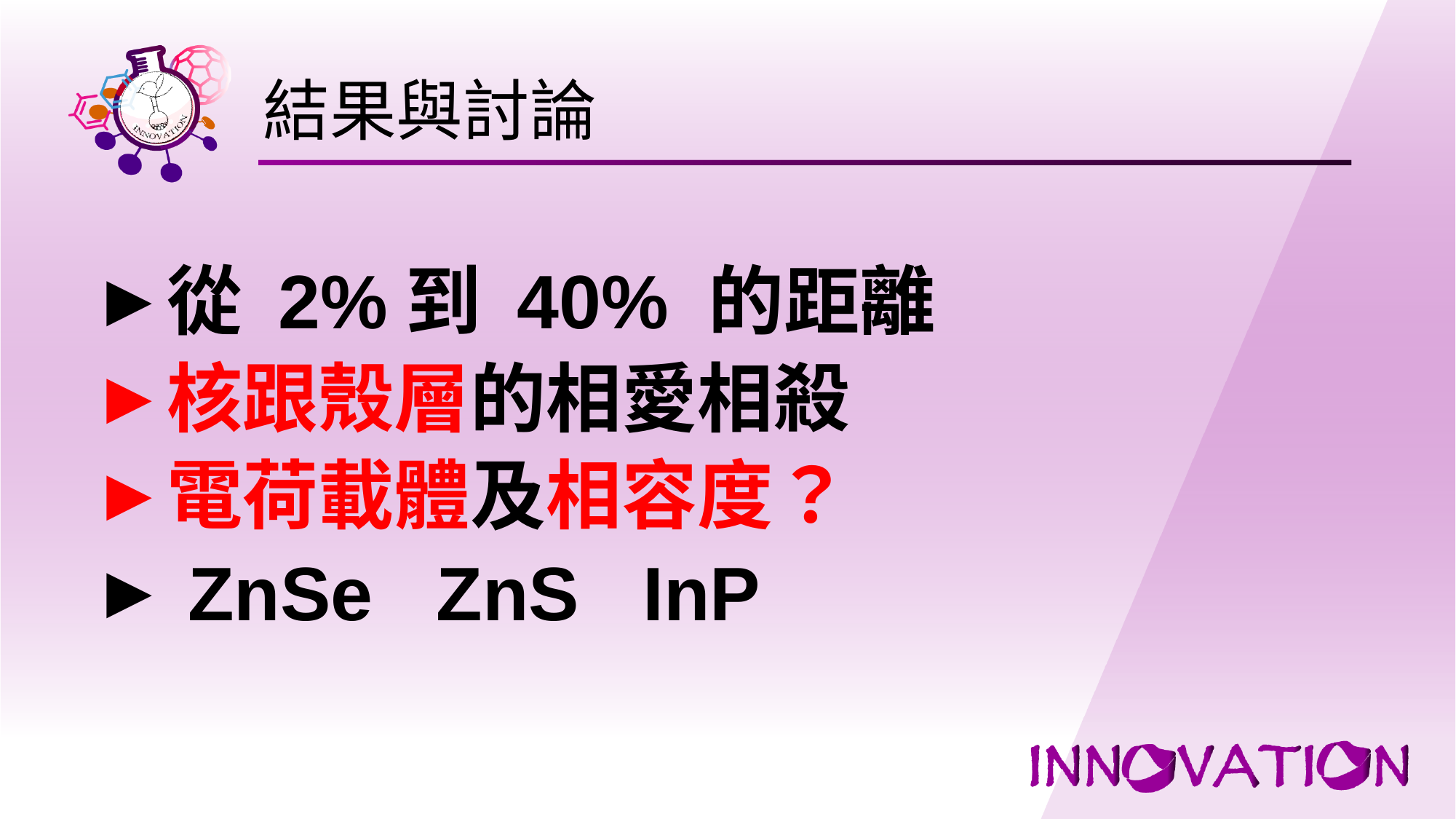

# 結果與討論
從 2%到 40% 的距離
核跟殼層的相愛相殺
電荷載體及相容度？
 ZnSe   ZnS   InP